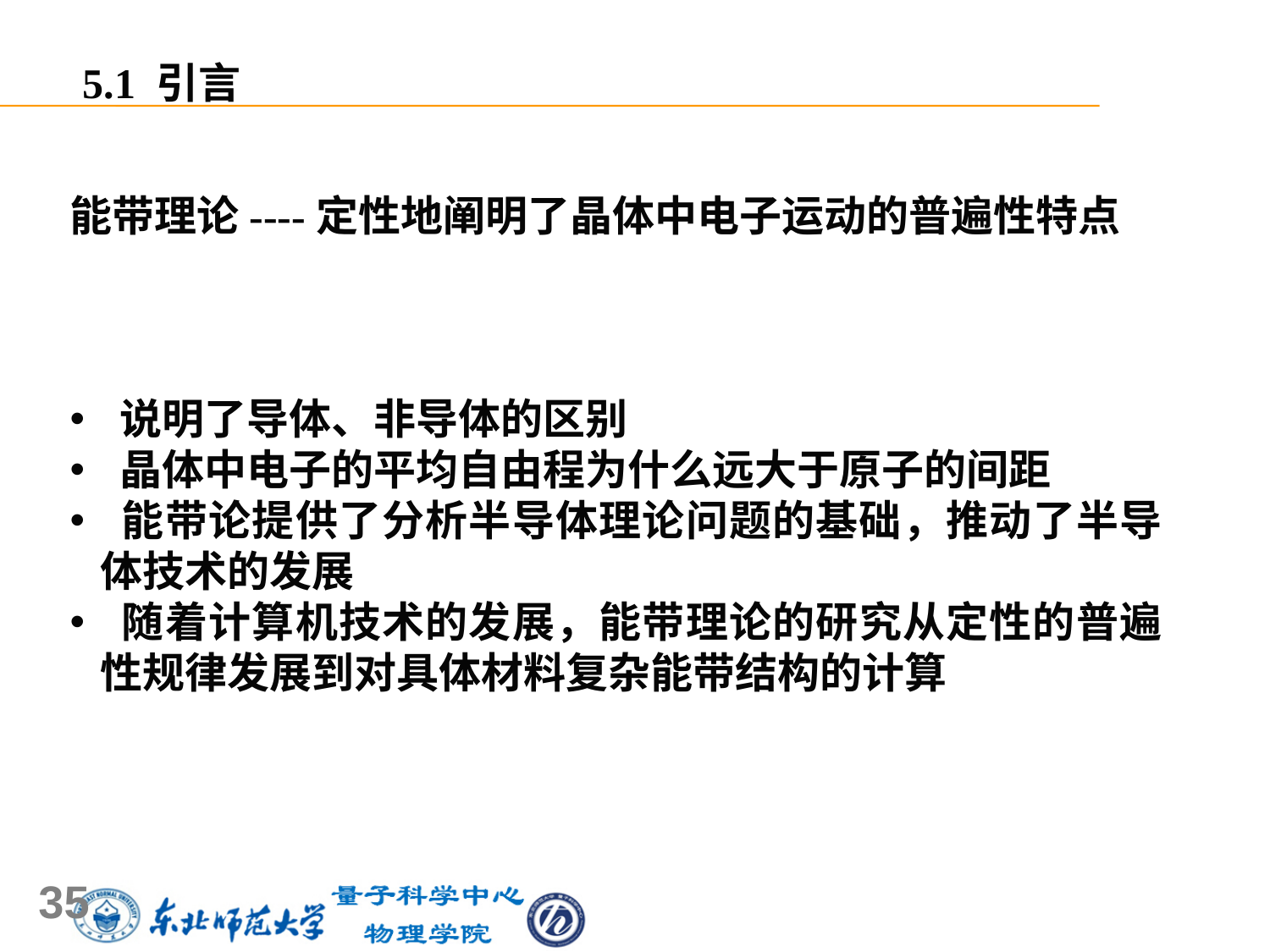

5.1 引言

能带理论----定性地阐明了晶体中电子运动的普遍性特点

 说明了导体、非导体的区别
 晶体中电子的平均自由程为什么远大于原子的间距
 能带论提供了分析半导体理论问题的基础，推动了半导体技术的发展
 随着计算机技术的发展，能带理论的研究从定性的普遍性规律发展到对具体材料复杂能带结构的计算
35